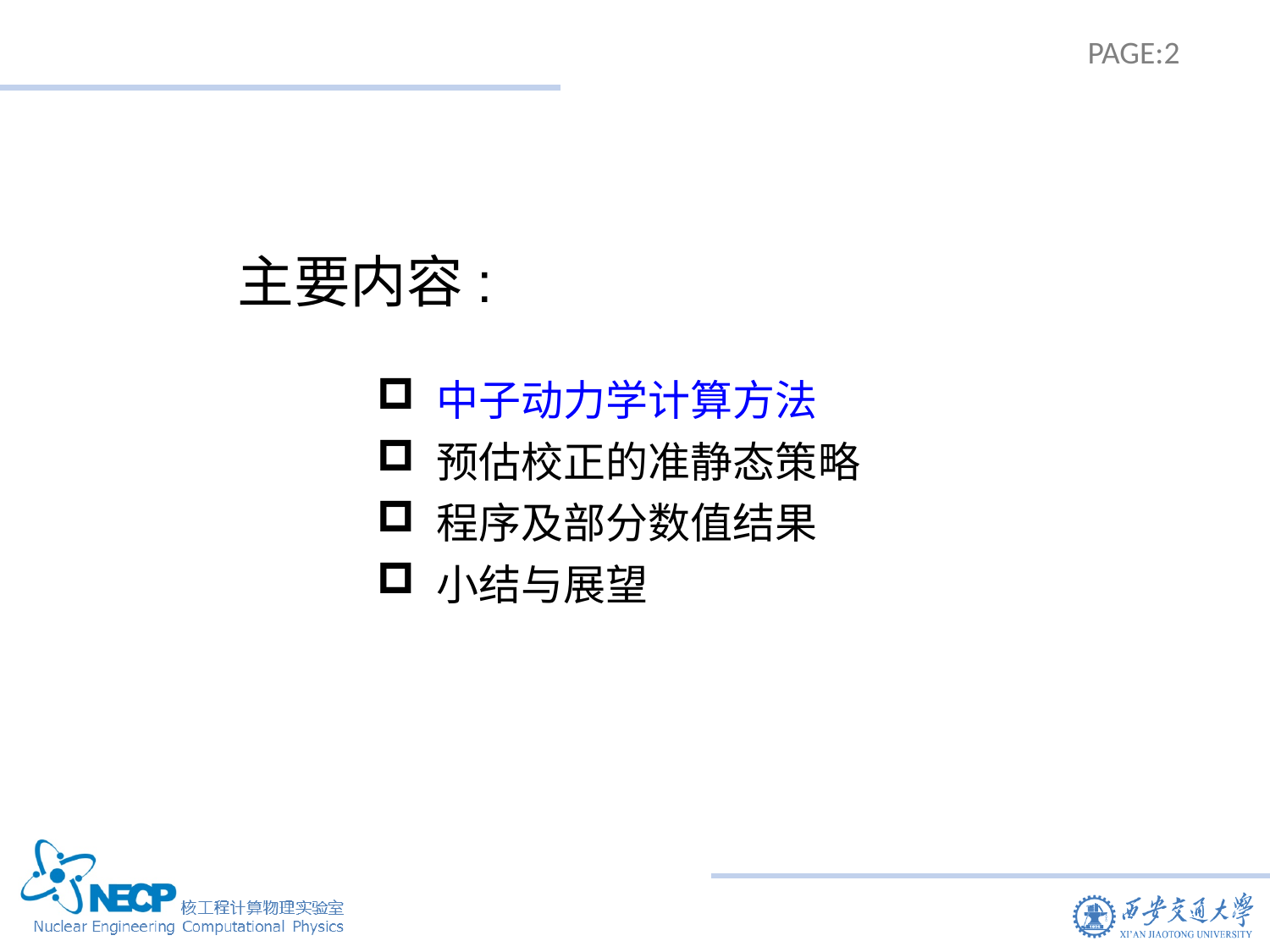

主要内容:
 中子动力学计算方法
 预估校正的准静态策略
 程序及部分数值结果
 小结与展望